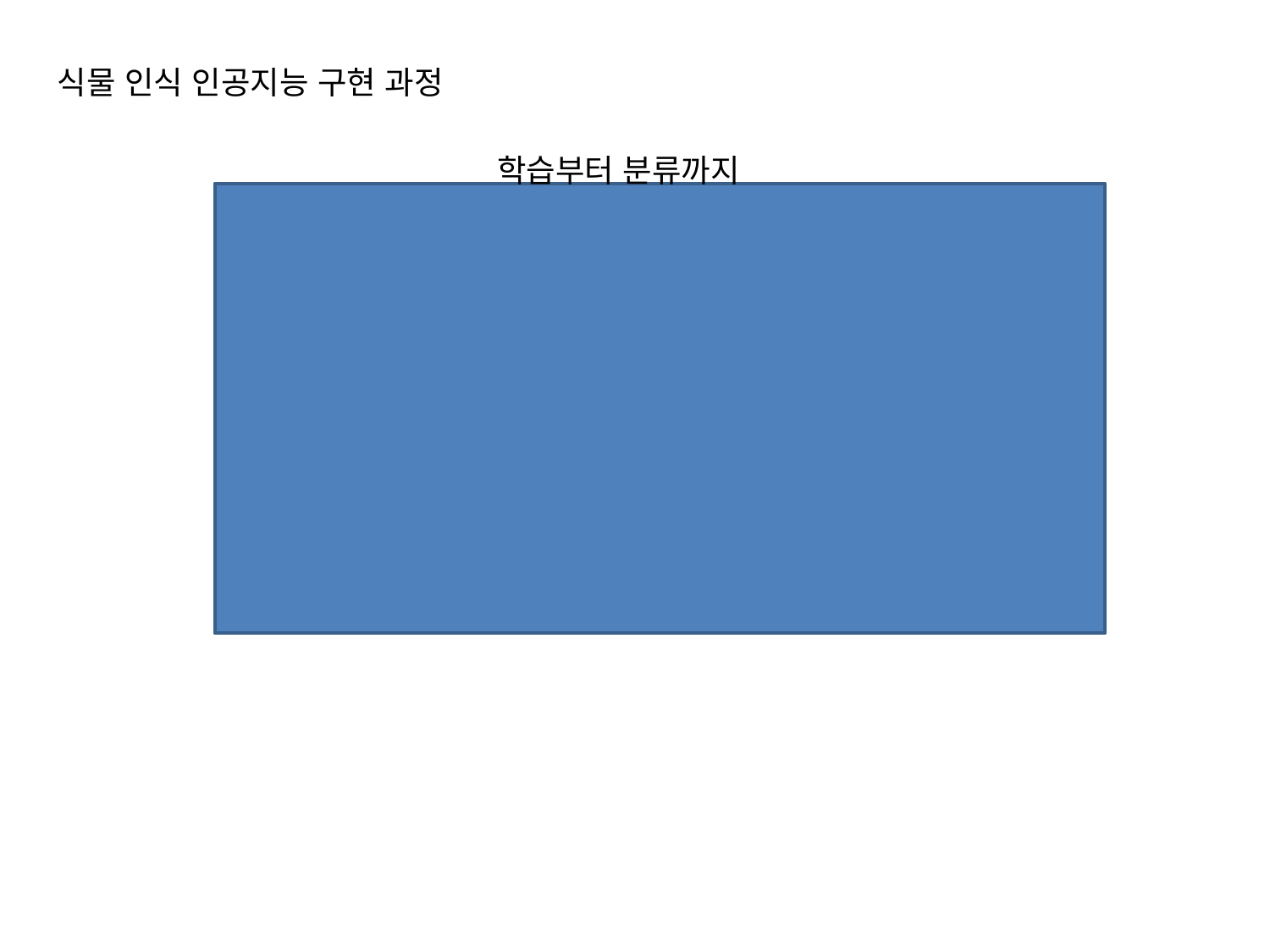

식물 인식 인공지능 구현 과정
학습부터 분류까지